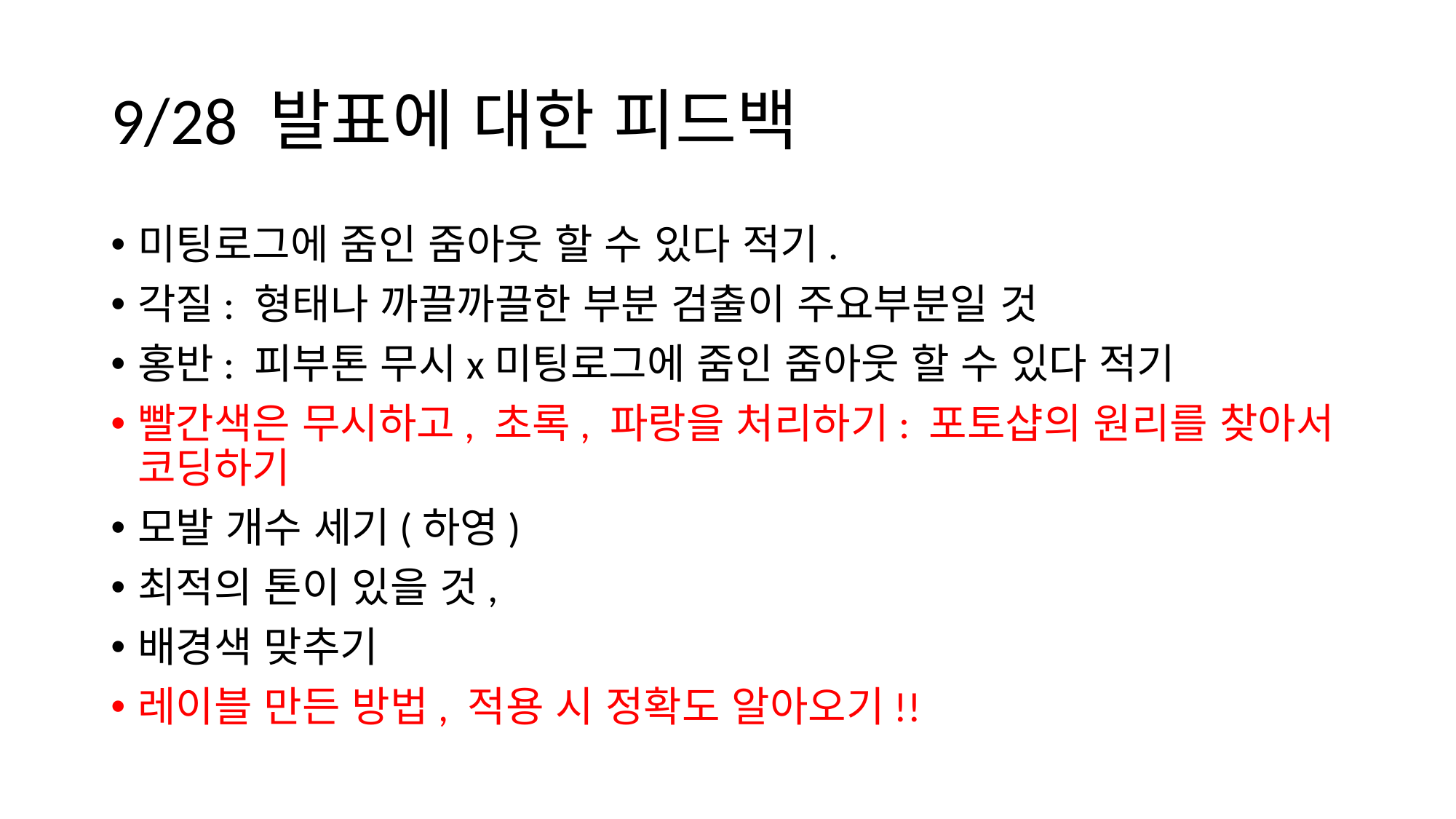

# 9/28 발표에 대한 피드백
미팅로그에 줌인 줌아웃 할 수 있다 적기.
각질: 형태나 까끌까끌한 부분 검출이 주요부분일 것
홍반: 피부톤 무시x미팅로그에 줌인 줌아웃 할 수 있다 적기
빨간색은 무시하고, 초록, 파랑을 처리하기: 포토샵의 원리를 찾아서 코딩하기
모발 개수 세기(하영)
최적의 톤이 있을 것,
배경색 맞추기
레이블 만든 방법, 적용 시 정확도 알아오기!!